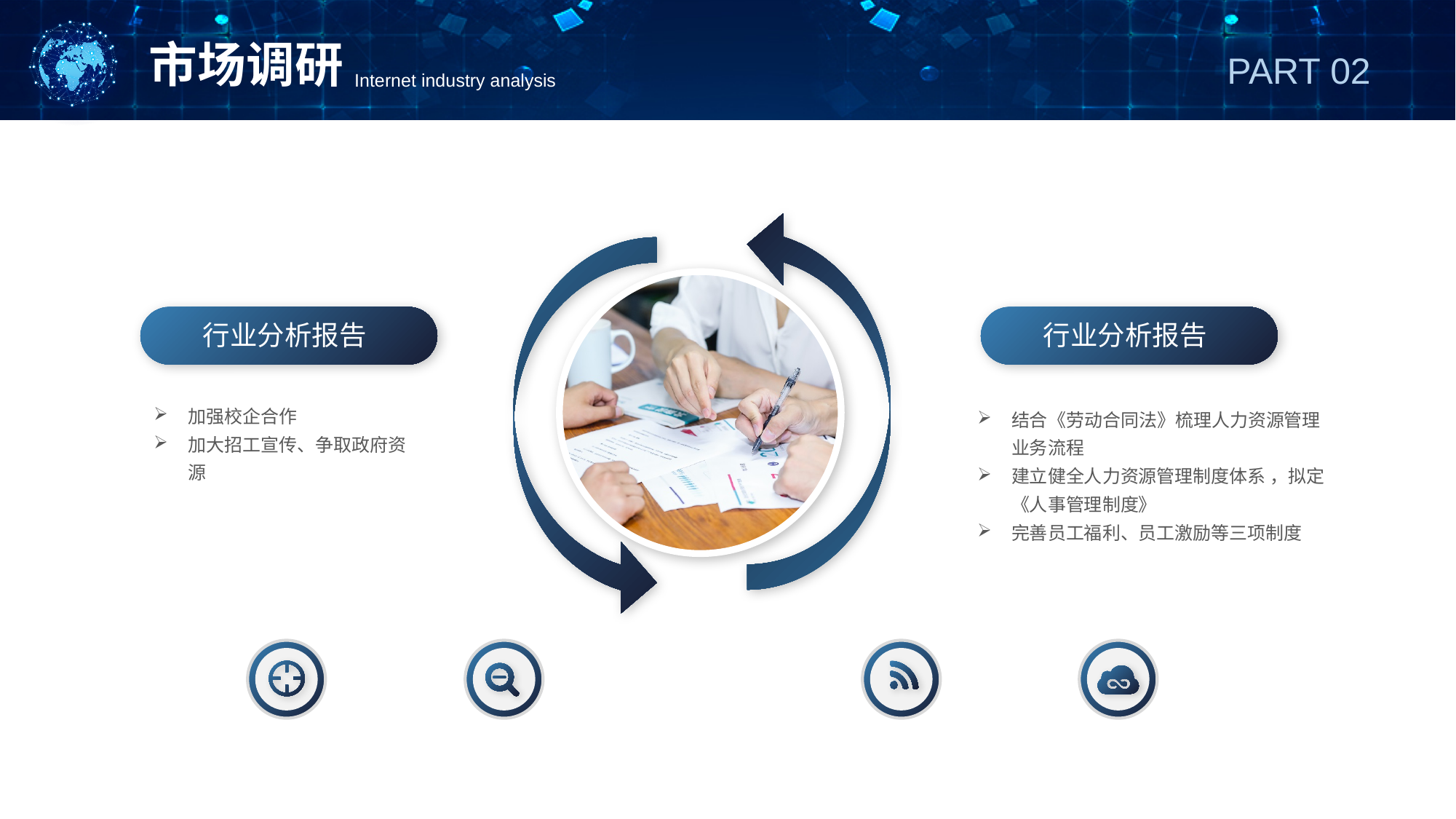

市场调研
Internet industry analysis
PART 02

行业分析报告

行业分析报告
加强校企合作
加大招工宣传、争取政府资源
结合《劳动合同法》梳理人力资源管理业务流程
建立健全人力资源管理制度体系 ，拟定《人事管理制度》
完善员工福利、员工激励等三项制度